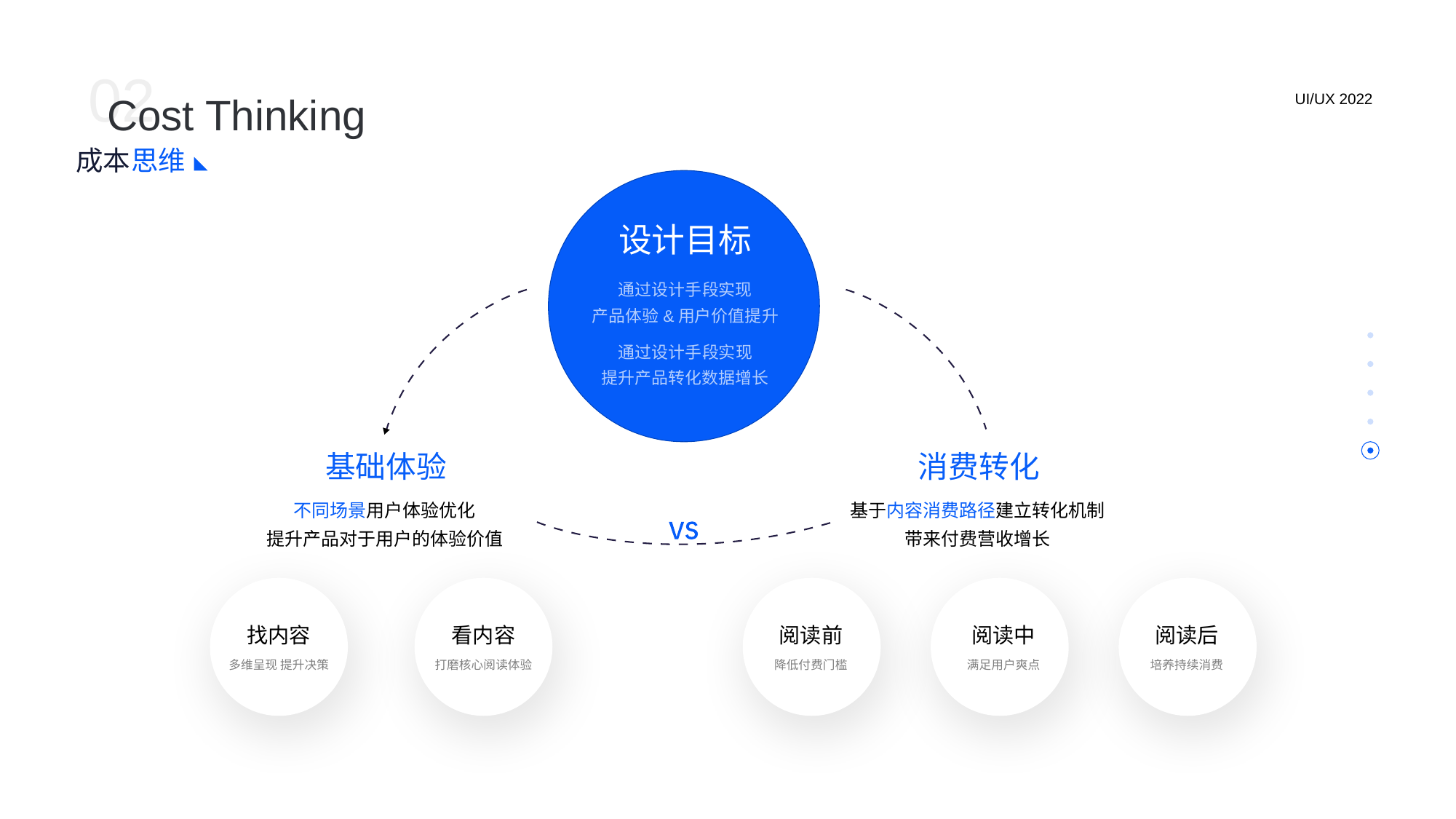

02
Cost Thinking
UI/UX 2022
成本
思维

设计目标
通过设计手段实现
产品体验&用户价值提升

通过设计手段实现
提升产品转化数据增长

基础体验
消费转化

不同场景用户体验优化
提升产品对于用户的体验价值
基于内容消费路径建立转化机制
带来付费营收增长

找内容
看内容
阅读前
阅读中
阅读后
多维呈现 提升决策
打磨核心阅读体验
降低付费门槛
满足用户爽点
培养持续消费